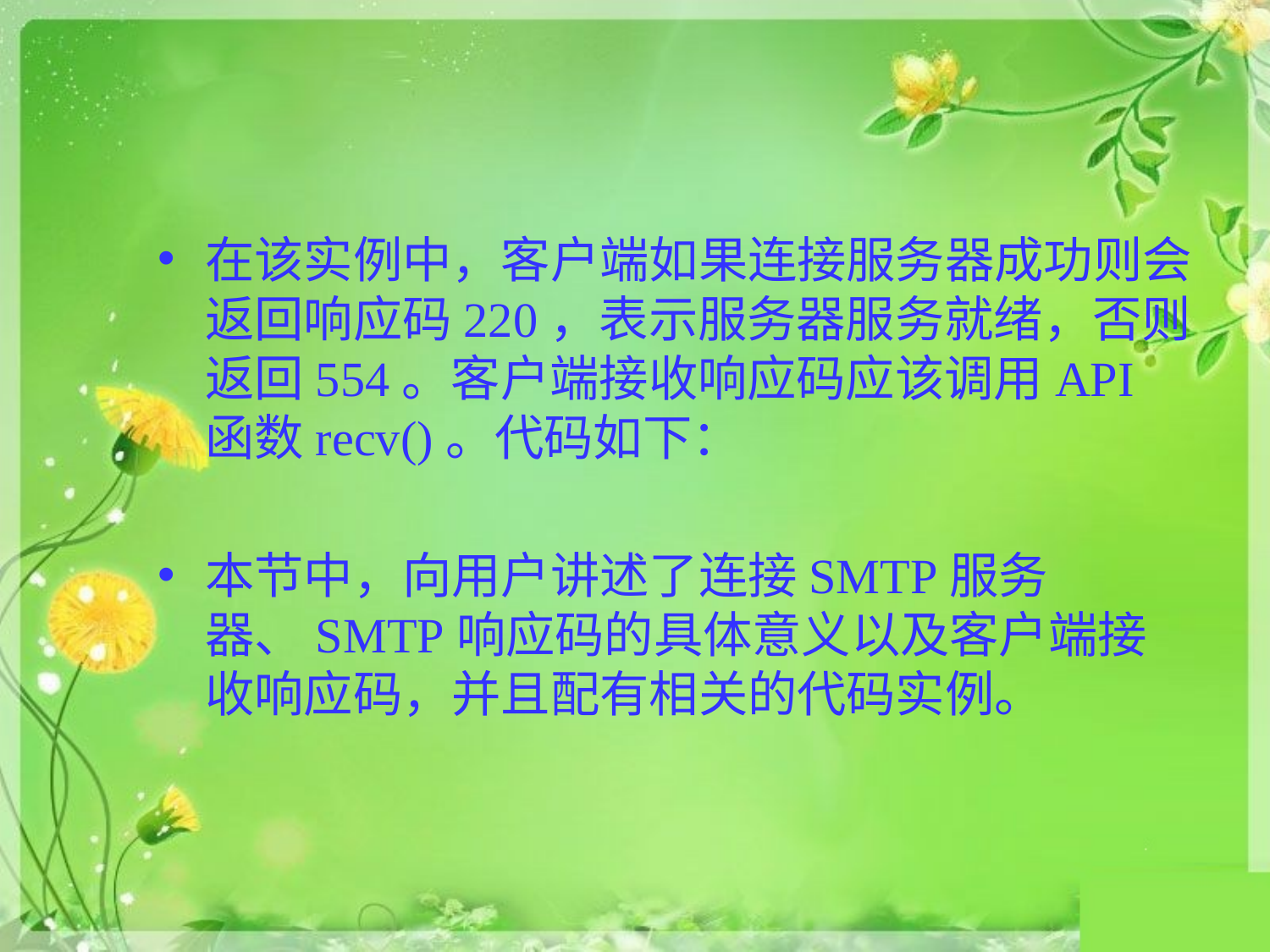

#
在该实例中，客户端如果连接服务器成功则会返回响应码220，表示服务器服务就绪，否则返回554。客户端接收响应码应该调用API函数recv()。代码如下：

本节中，向用户讲述了连接SMTP服务器、SMTP响应码的具体意义以及客户端接收响应码，并且配有相关的代码实例。